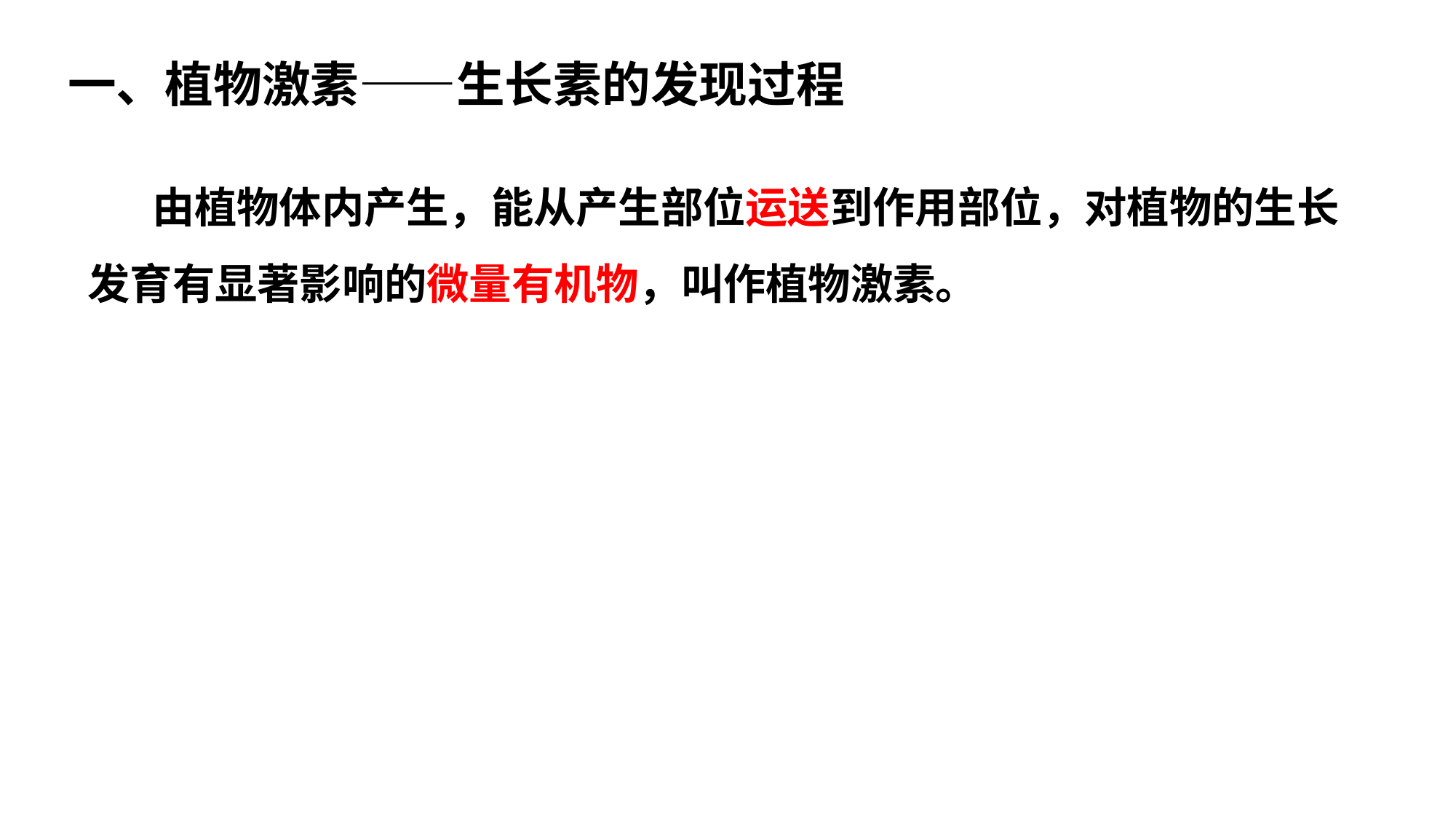

一、植物激素——生长素的发现过程
        由植物体内产生，能从产生部位运送到作用部位，对植物的生长发育有显著影响的微量有机物，叫作植物激素。